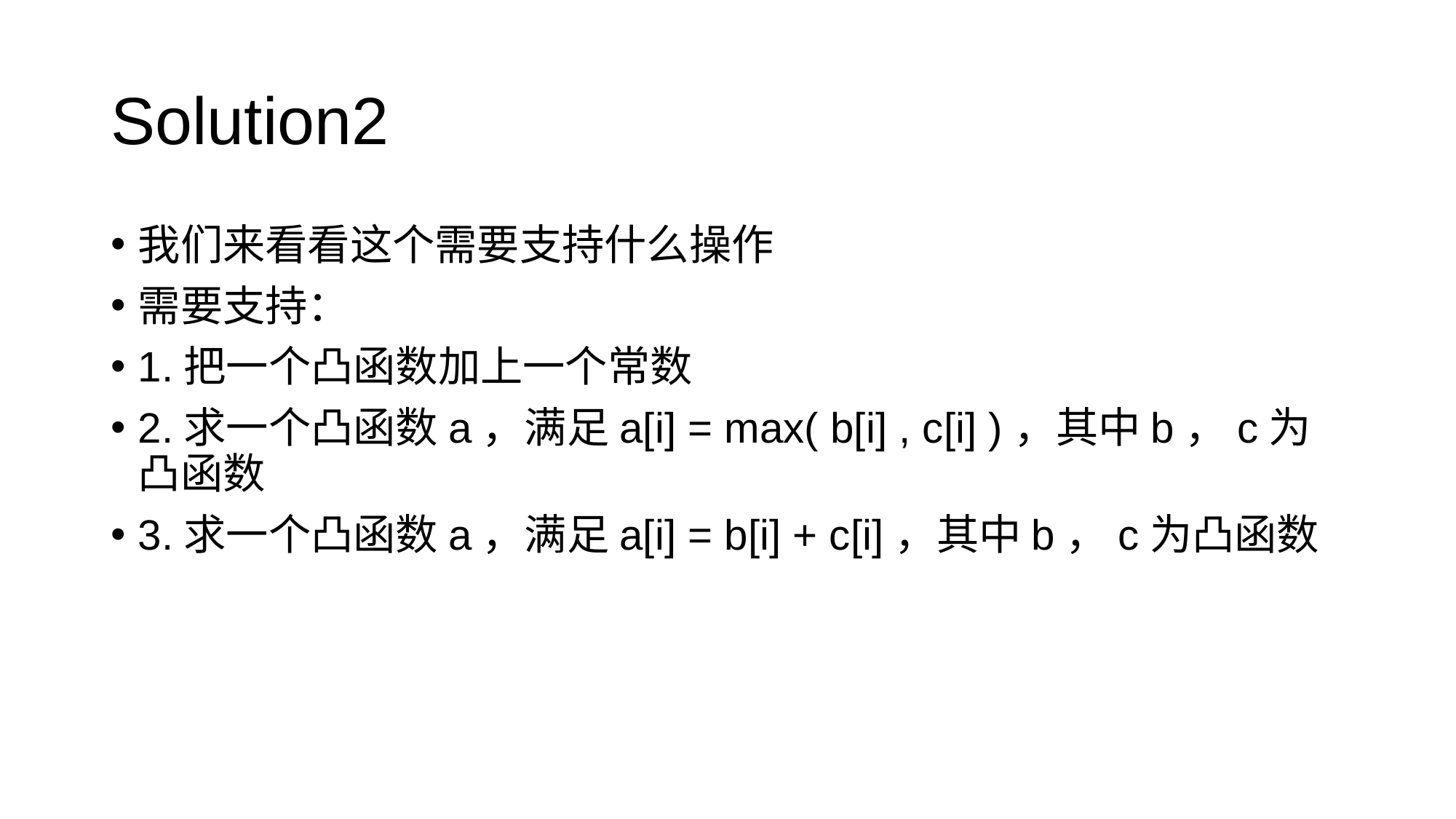

# Solution2
我们来看看这个需要支持什么操作
需要支持：
1.把一个凸函数加上一个常数
2.求一个凸函数a，满足a[i] = max( b[i] , c[i] )，其中b，c为凸函数
3.求一个凸函数a，满足a[i] = b[i] + c[i]，其中b，c为凸函数